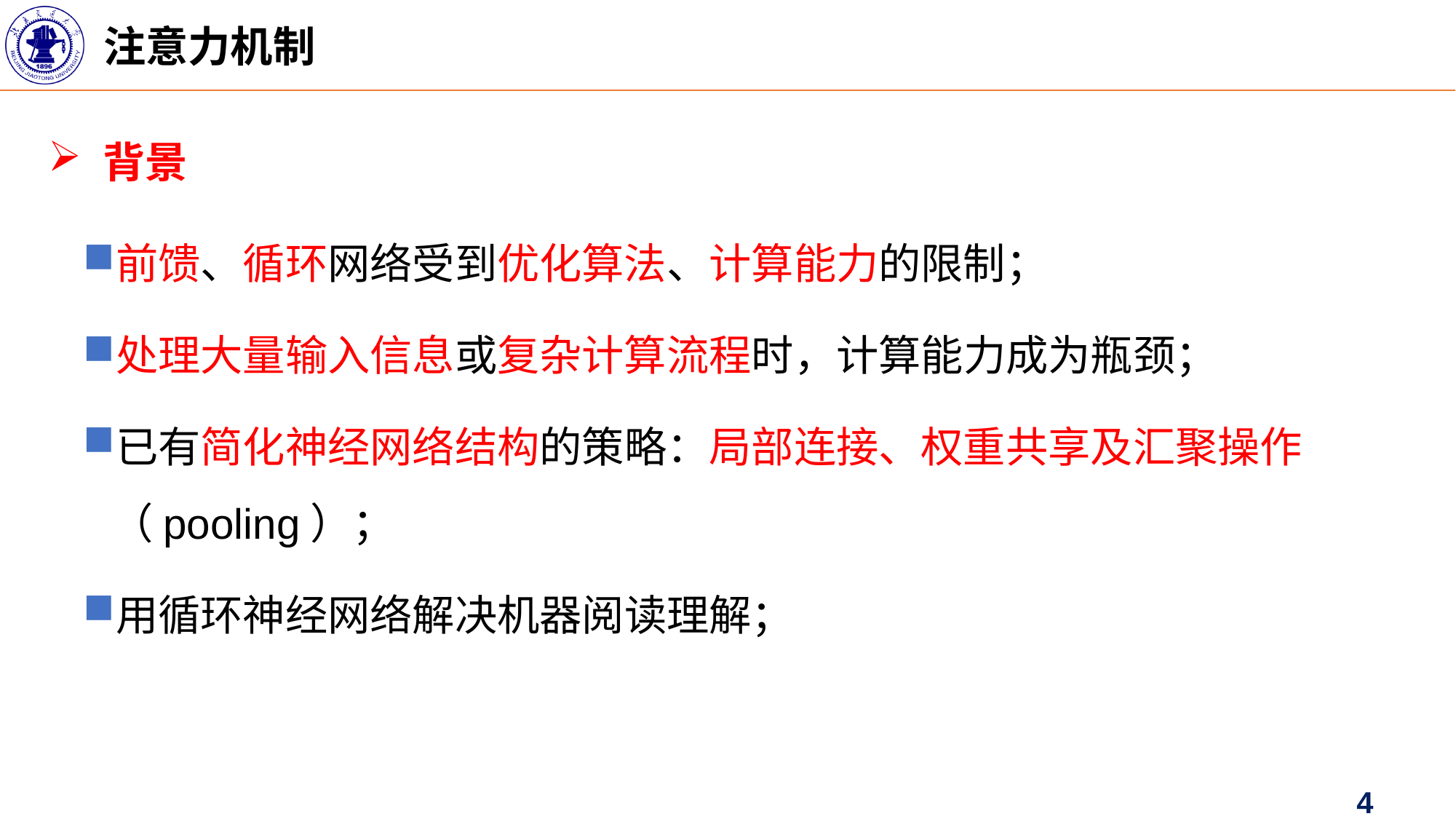

注意力机制
背景

前馈、循环网络受到优化算法、计算能力的限制；
处理大量输入信息或复杂计算流程时，计算能力成为瓶颈；
已有简化神经网络结构的策略：局部连接、权重共享及汇聚操作（pooling）；
用循环神经网络解决机器阅读理解；